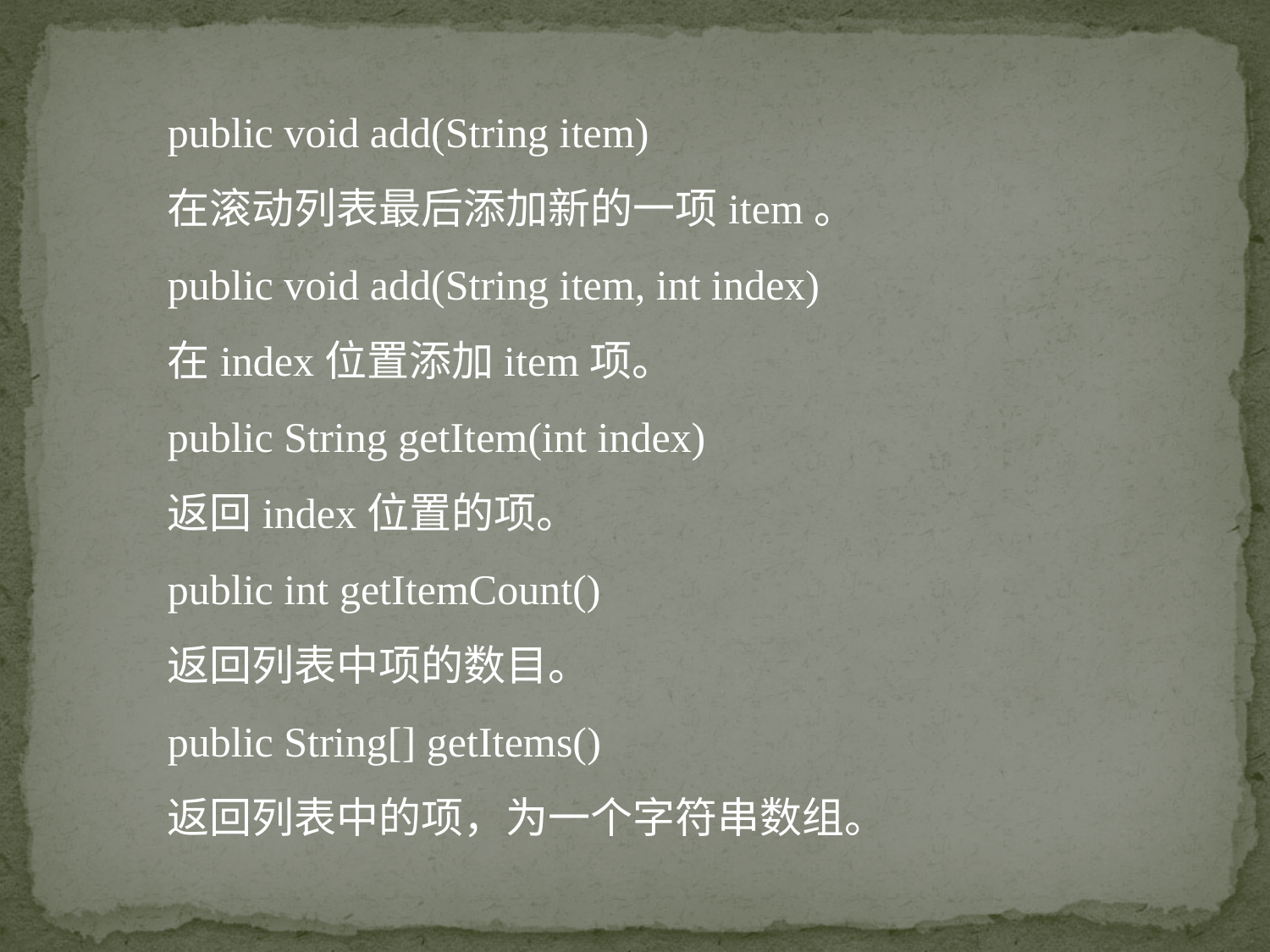

public void add(String item)
在滚动列表最后添加新的一项item。
public void add(String item, int index)
在index位置添加item项。
public String getItem(int index)
返回index位置的项。
public int getItemCount()
返回列表中项的数目。
public String[] getItems()
返回列表中的项，为一个字符串数组。